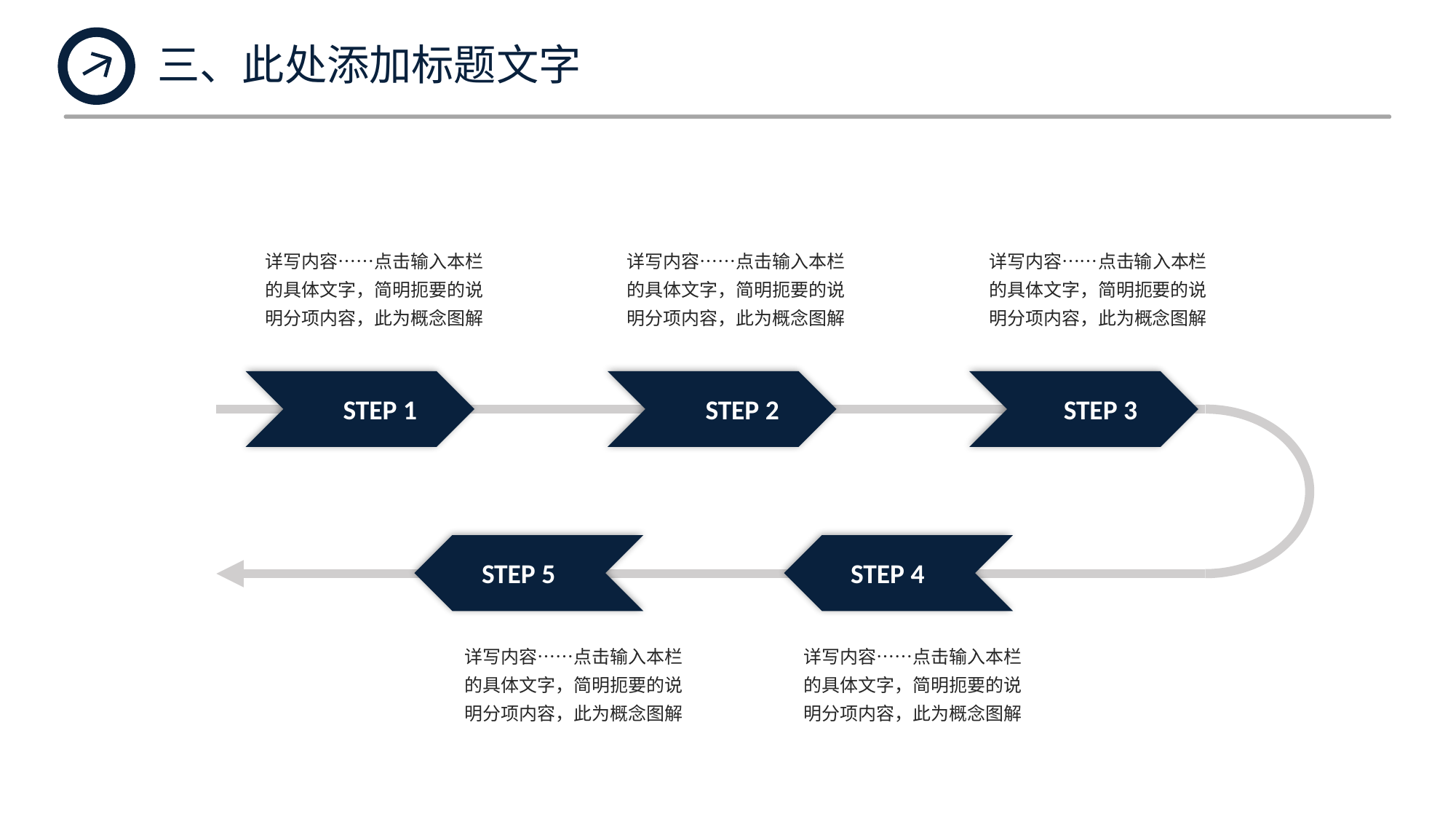

三、此处添加标题文字

详写内容……点击输入本栏的具体文字，简明扼要的说明分项内容，此为概念图解

STEP 1
详写内容……点击输入本栏的具体文字，简明扼要的说明分项内容，此为概念图解

STEP 2
详写内容……点击输入本栏的具体文字，简明扼要的说明分项内容，此为概念图解

STEP 3

STEP 5
详写内容……点击输入本栏的具体文字，简明扼要的说明分项内容，此为概念图解

STEP 4
详写内容……点击输入本栏的具体文字，简明扼要的说明分项内容，此为概念图解